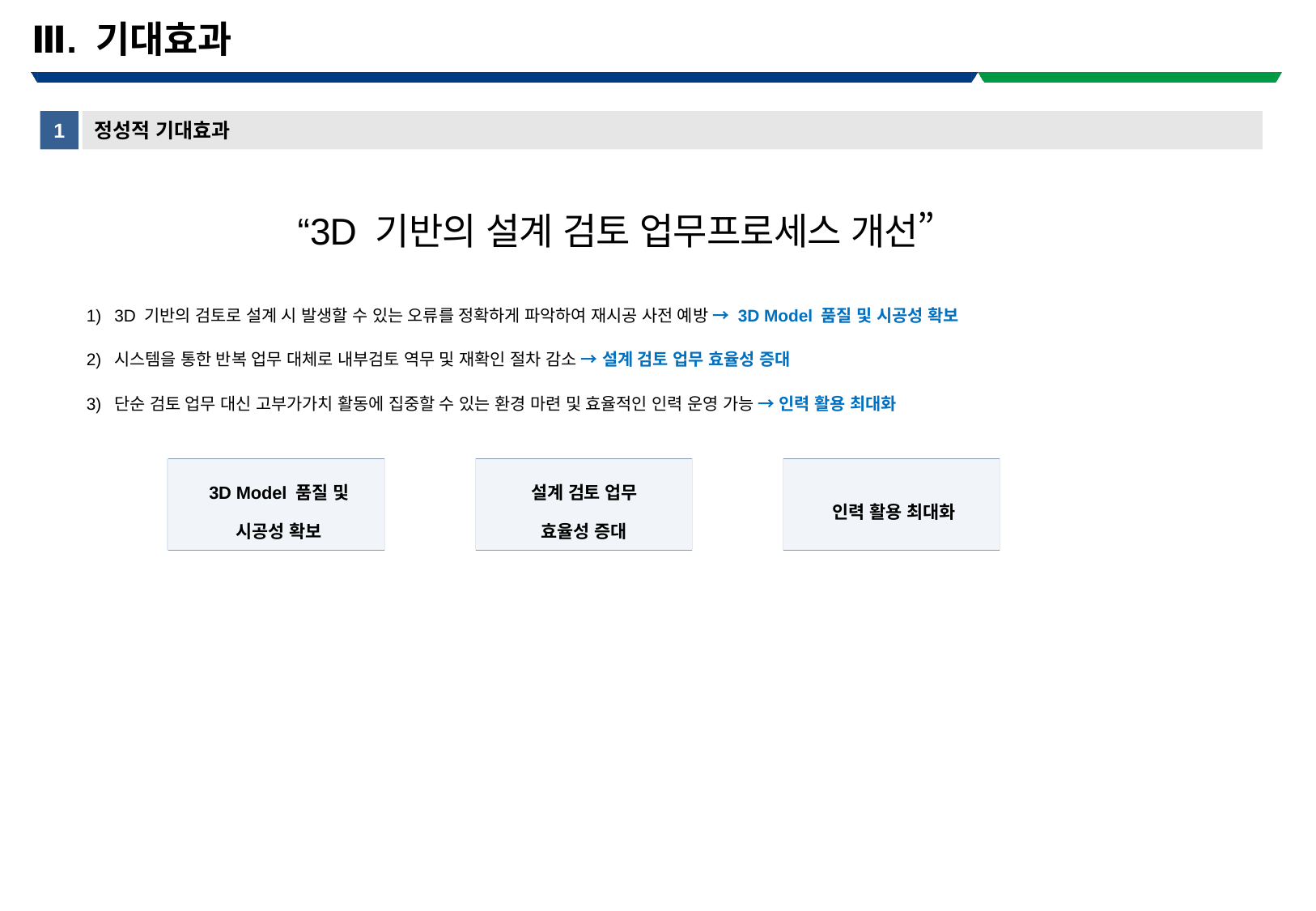

# Ⅲ. 기대효과
1
정성적 기대효과
“3D 기반의 설계 검토 업무프로세스 개선”
3D 기반의 검토로 설계 시 발생할 수 있는 오류를 정확하게 파악하여 재시공 사전 예방 → 3D Model 품질 및 시공성 확보
시스템을 통한 반복 업무 대체로 내부검토 역무 및 재확인 절차 감소 → 설계 검토 업무 효율성 증대
단순 검토 업무 대신 고부가가치 활동에 집중할 수 있는 환경 마련 및 효율적인 인력 운영 가능 → 인력 활용 최대화

| 3D Model 품질 및 시공성 확보 |
| --- |
| 설계 검토 업무 효율성 증대 |
| --- |
| 인력 활용 최대화 |
| --- |